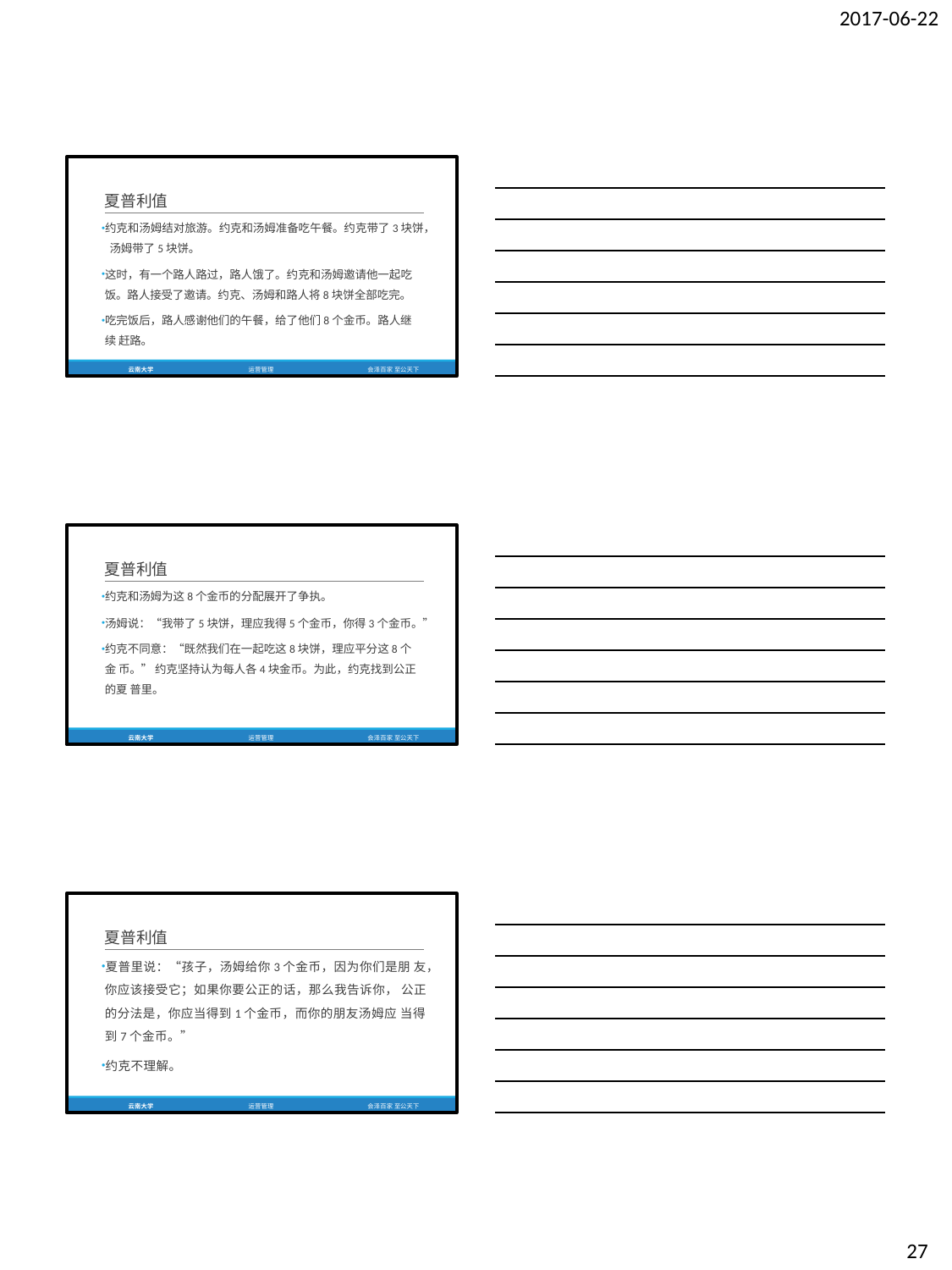

2017-06-22

夏普利值
约克和汤姆结对旅游。约克和汤姆准备吃午餐。约克带了3块饼，  汤姆带了5块饼。
这时，有一个路人路过，路人饿了。约克和汤姆邀请他一起吃 饭。路人接受了邀请。约克、汤姆和路人将8块饼全部吃完。
吃完饭后，路人感谢他们的午餐，给了他们8个金币。路人继续 赶路。

云南大学
运营管理
会泽百家 至公天下

夏普利值
约克和汤姆为这8个金币的分配展开了争执。

汤姆说：“我带了5块饼，理应我得5个金币，你得3个金币。”
约克不同意：“既然我们在一起吃这8块饼，理应平分这8个金 币。” 约克坚持认为每人各4块金币。为此，约克找到公正的夏 普里。

云南大学
运营管理
会泽百家 至公天下

夏普利值
夏普里说：“孩子，汤姆给你3个金币，因为你们是朋 友，你应该接受它；如果你要公正的话，那么我告诉你， 公正的分法是，你应当得到1个金币，而你的朋友汤姆应 当得到7个金币。”

约克不理解。

云南大学
运营管理
会泽百家 至公天下

27